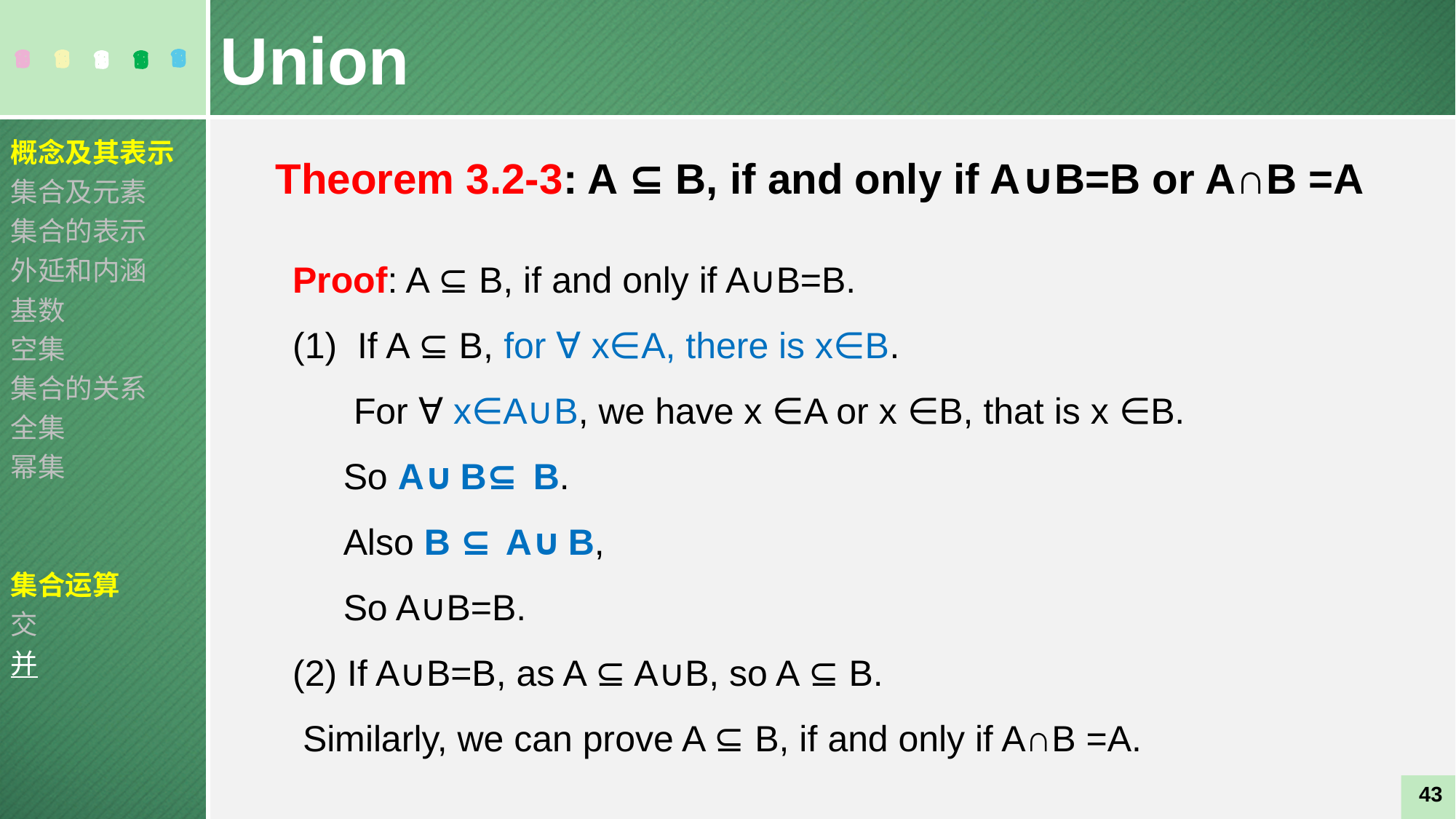

Union

概念及其表示
集合及元素
集合的表示
外延和内涵
基数
空集
集合的关系
全集
幂集

集合运算
交
并

Theorem 3.2-3: A ⊆ B, if and only if A∪B=B or A∩B =A
Proof: A ⊆ B, if and only if A∪B=B.
(1)  If A ⊆ B, for ∀ x∈A, there is x∈B.
      For ∀ x∈A∪B, we have x ∈A or x ∈B, that is x ∈B.
     So A∪B⊆ B.
     Also B ⊆ A∪B,
     So A∪B=B.
(2) If A∪B=B, as A ⊆ A∪B, so A ⊆ B.
 Similarly, we can prove A ⊆ B, if and only if A∩B =A.
43